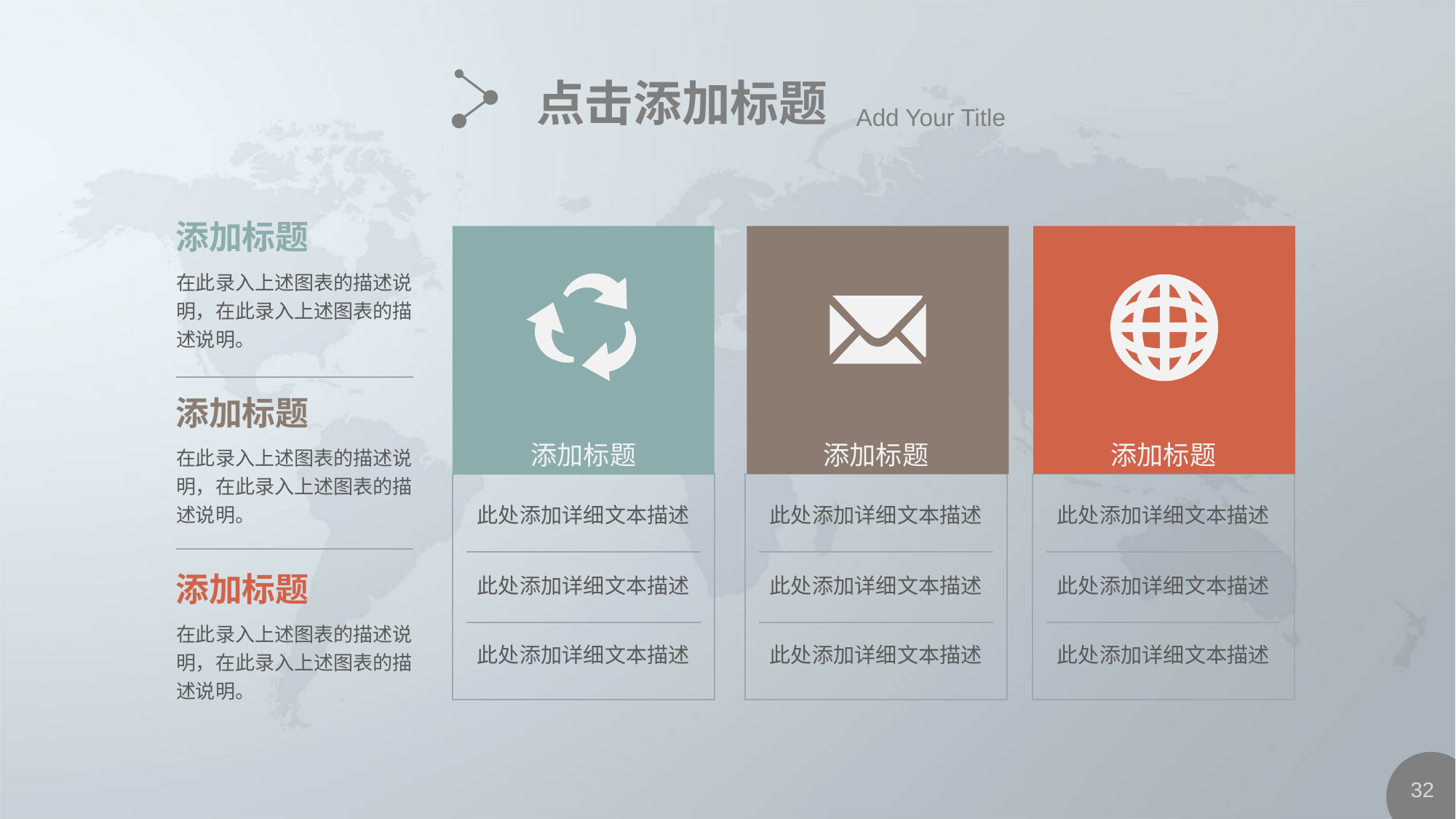

点击添加标题
Add Your Title
添加标题

添加标题

添加标题

添加标题
在此录入上述图表的描述说明，在此录入上述图表的描述说明。

添加标题
在此录入上述图表的描述说明，在此录入上述图表的描述说明。

此处添加详细文本描述
此处添加详细文本描述
此处添加详细文本描述

此处添加详细文本描述
此处添加详细文本描述
此处添加详细文本描述

此处添加详细文本描述
此处添加详细文本描述
此处添加详细文本描述
添加标题
在此录入上述图表的描述说明，在此录入上述图表的描述说明。